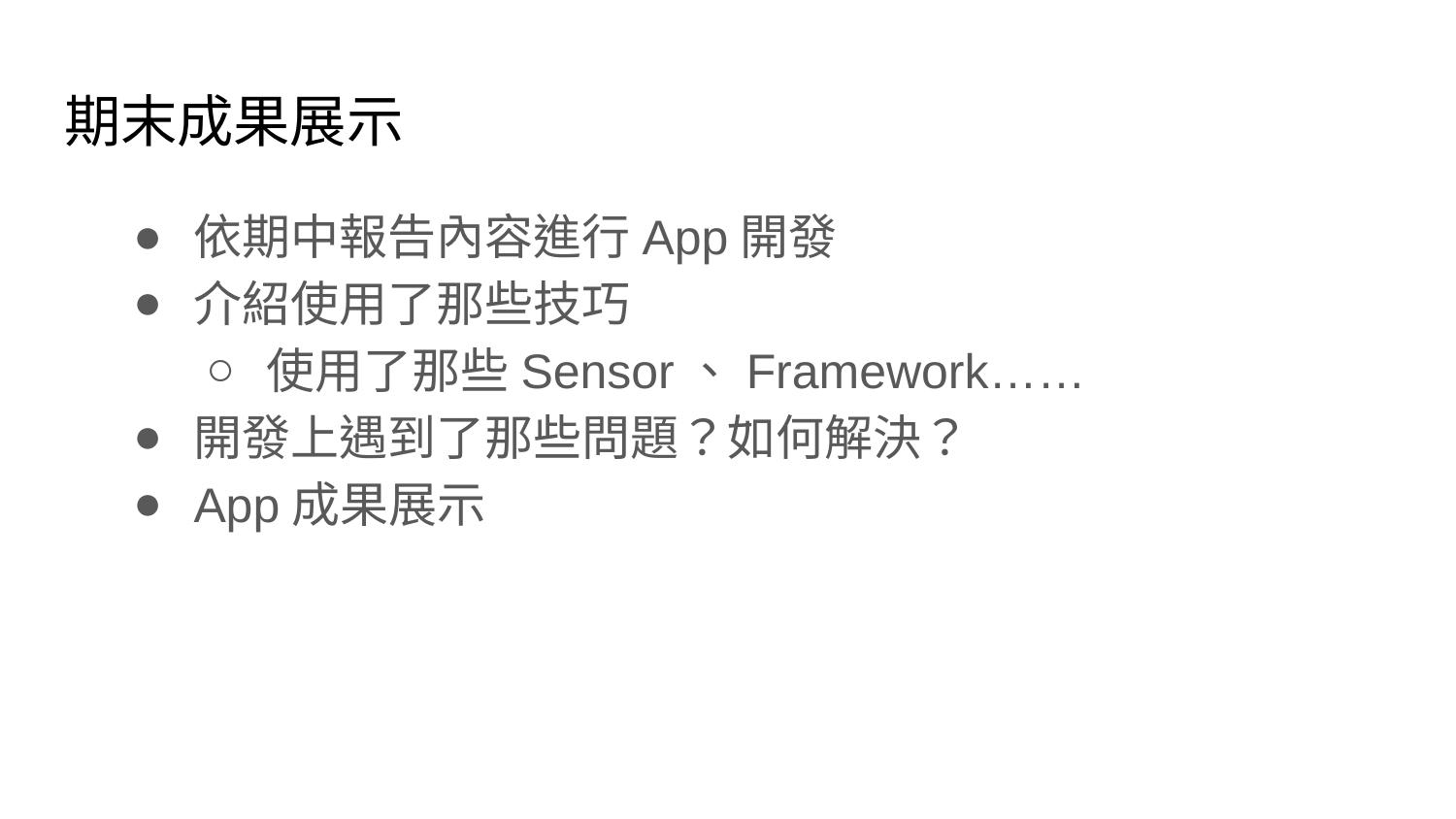

# 期末成果展示
依期中報告內容進行App開發
介紹使用了那些技巧
使用了那些Sensor、Framework……
開發上遇到了那些問題？如何解決？
App成果展示